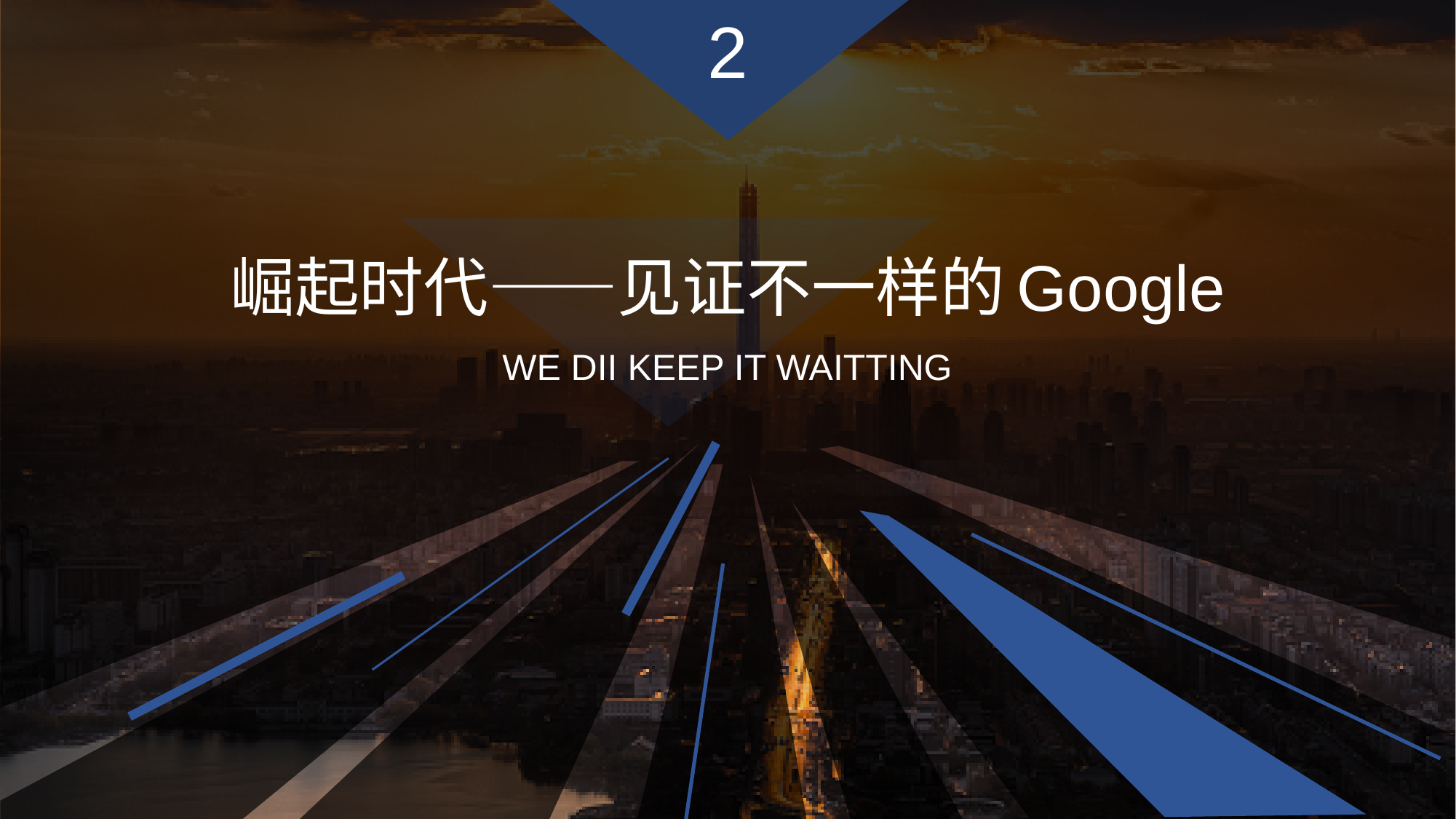

2
# 崛起时代——见证不一样的Google
WE DII KEEP IT WAITTING